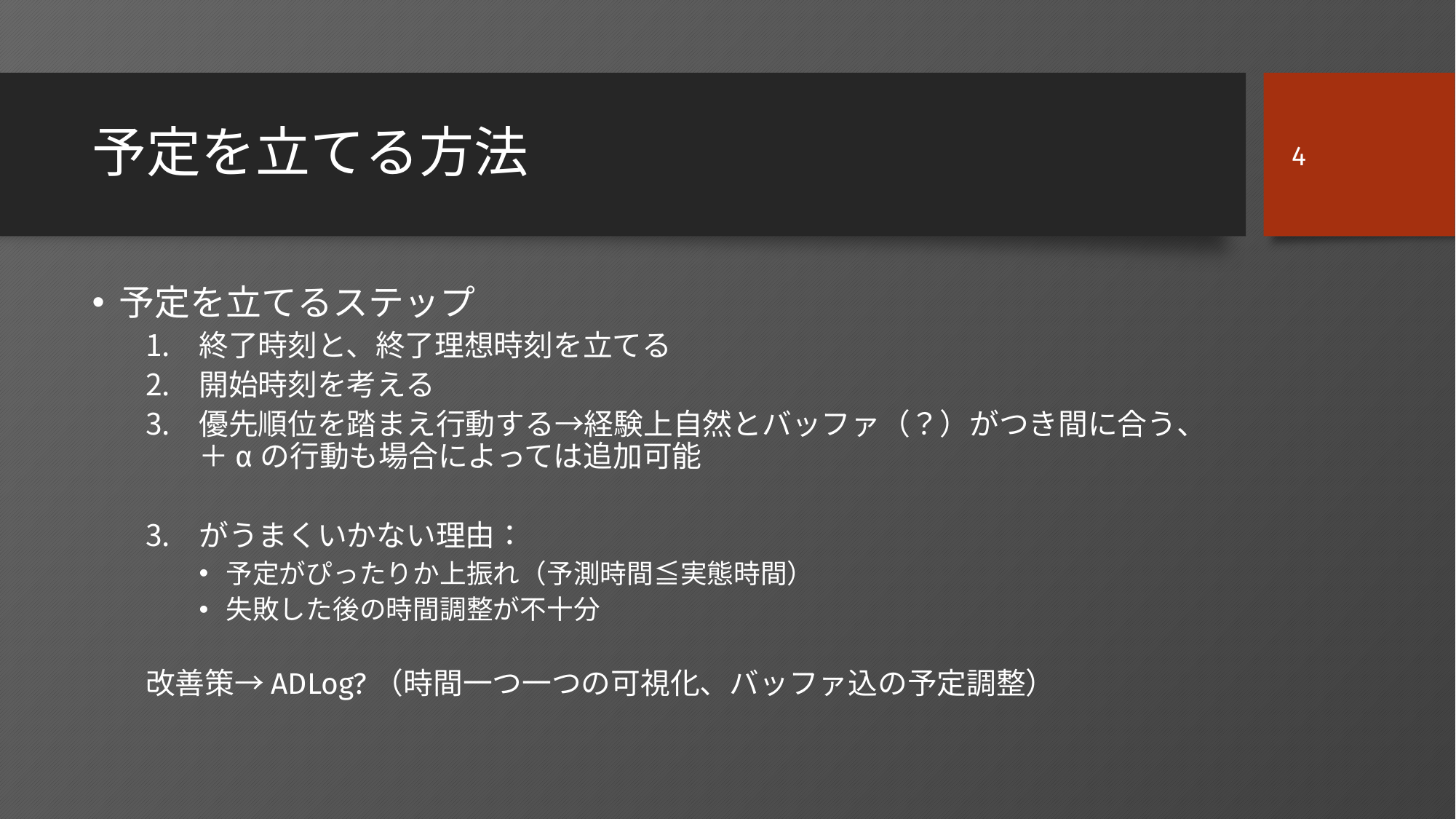

4
# 予定を立てる方法
予定を立てるステップ
終了時刻と、終了理想時刻を立てる
開始時刻を考える
優先順位を踏まえ行動する→経験上自然とバッファ（？）がつき間に合う、＋αの行動も場合によっては追加可能

がうまくいかない理由：
予定がぴったりか上振れ（予測時間≦実態時間）
失敗した後の時間調整が不十分

改善策→ADLog?（時間一つ一つの可視化、バッファ込の予定調整）